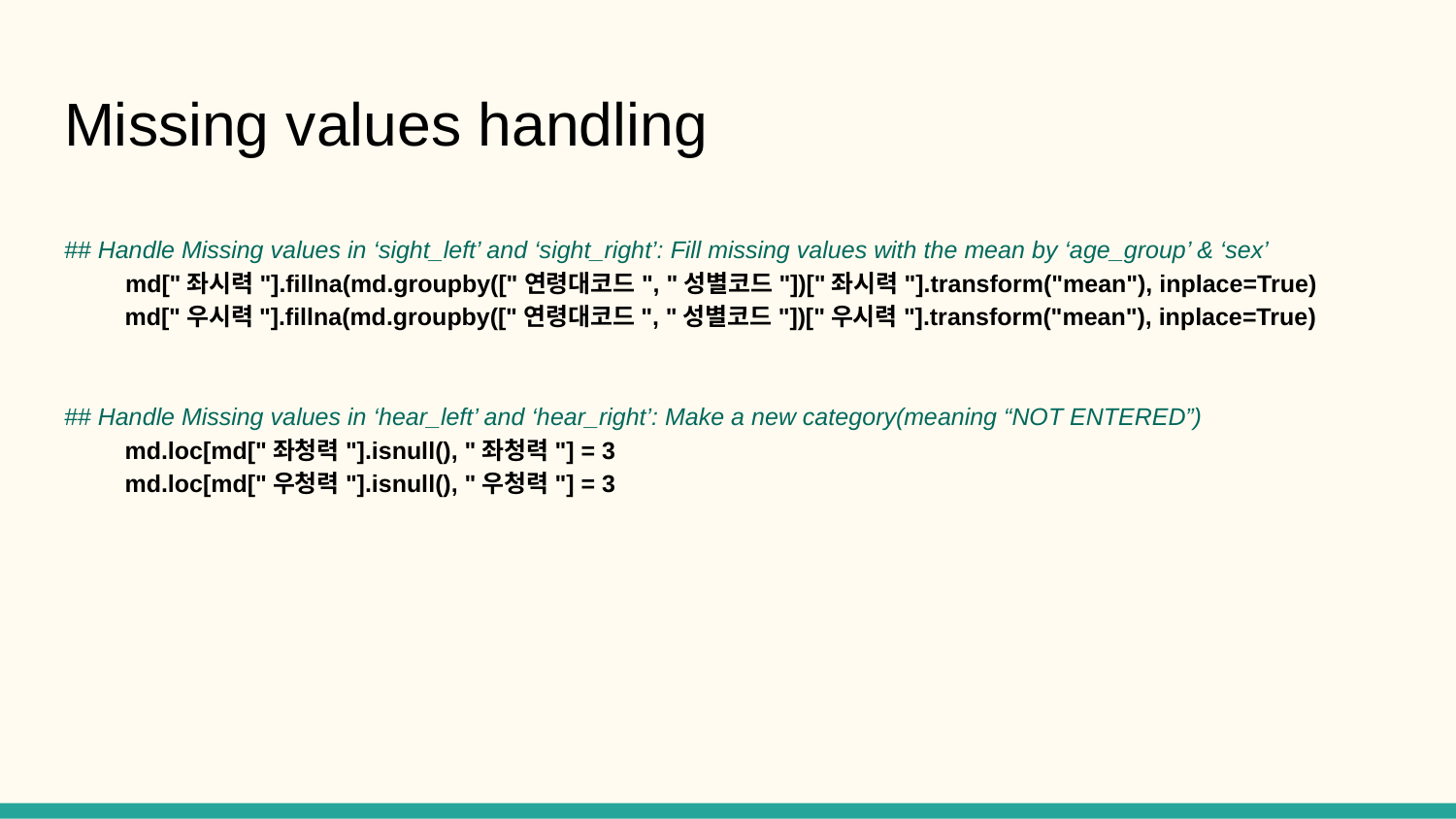

# Missing values handling

## Handle Missing values in ‘sight_left’ and ‘sight_right’: Fill missing values with the mean by ‘age_group’ & ‘sex’
         md["좌시력"].fillna(md.groupby(["연령대코드", "성별코드"])["좌시력"].transform("mean"), inplace=True)
md["우시력"].fillna(md.groupby(["연령대코드", "성별코드"])["우시력"].transform("mean"), inplace=True)

## Handle Missing values in ‘hear_left’ and ‘hear_right’: Make a new category(meaning “NOT ENTERED”)
md.loc[md["좌청력"].isnull(), "좌청력"] = 3
md.loc[md["우청력"].isnull(), "우청력"] = 3